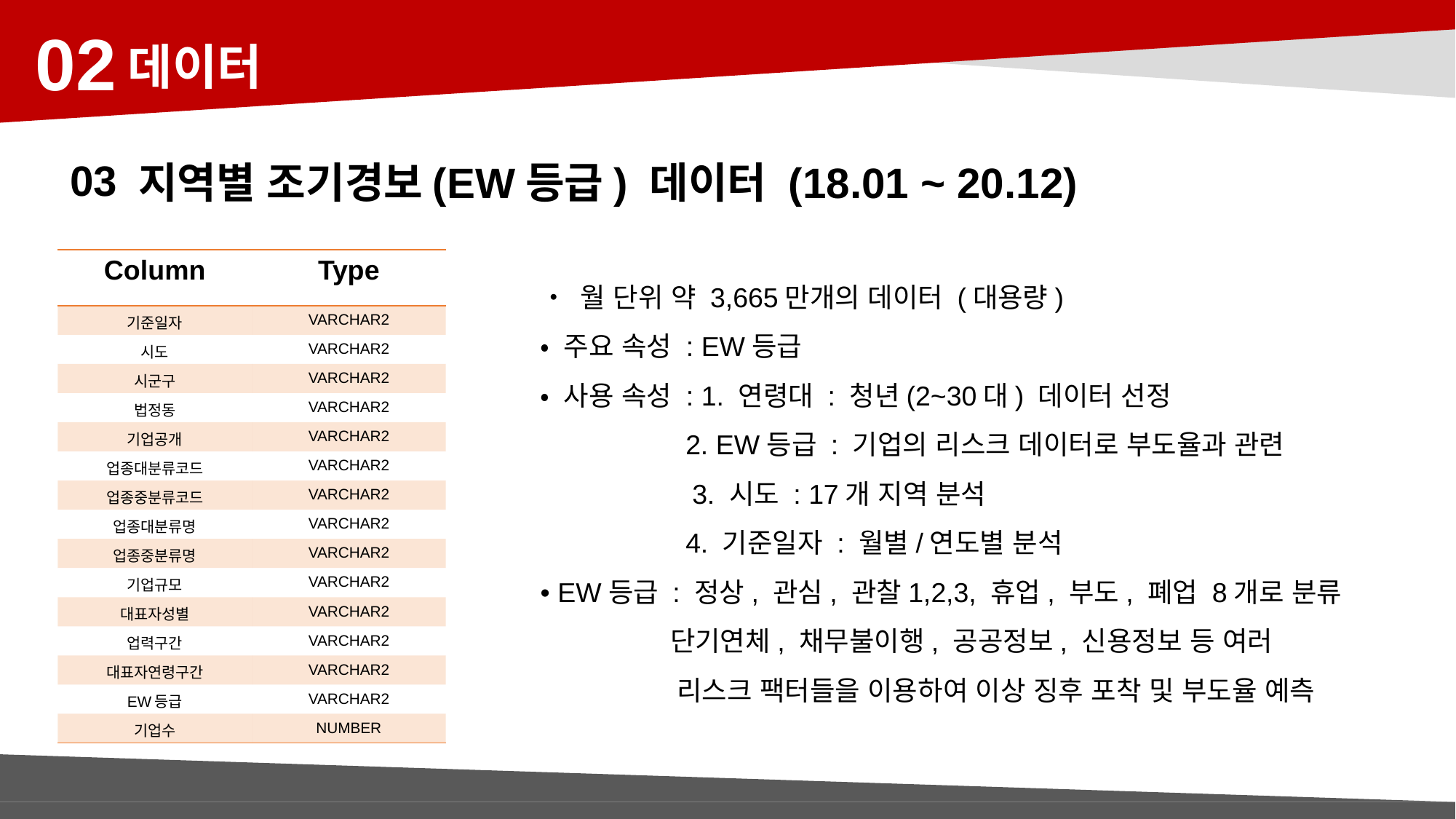

02
데이터

03
지역별 조기경보(EW등급) 데이터 (18.01 ~ 20.12)
| Column | Type |
| --- | --- |
| 기준일자 | VARCHAR2 |
| 시도 | VARCHAR2 |
| 시군구 | VARCHAR2 |
| 법정동 | VARCHAR2 |
| 기업공개 | VARCHAR2 |
| 업종대분류코드 | VARCHAR2 |
| 업종중분류코드 | VARCHAR2 |
| 업종대분류명 | VARCHAR2 |
| 업종중분류명 | VARCHAR2 |
| 기업규모 | VARCHAR2 |
| 대표자성별 | VARCHAR2 |
| 업력구간 | VARCHAR2 |
| 대표자연령구간 | VARCHAR2 |
| EW등급 | VARCHAR2 |
| 기업수 | NUMBER |
• 월 단위 약 3,665만개의 데이터 (대용량)
• 주요 속성 : EW등급
• 사용 속성 : 1. 연령대 : 청년(2~30대) 데이터 선정
                   2. EW등급 : 기업의 리스크 데이터로 부도율과 관련
                   3. 시도 : 17개 지역 분석
                   4. 기준일자 : 월별/연도별 분석
• EW등급 : 정상, 관심, 관찰1,2,3, 휴업, 부도, 폐업 8개로 분류
                 단기연체, 채무불이행, 공공정보, 신용정보 등 여러
                 리스크 팩터들을 이용하여 이상 징후 포착 및 부도율 예측